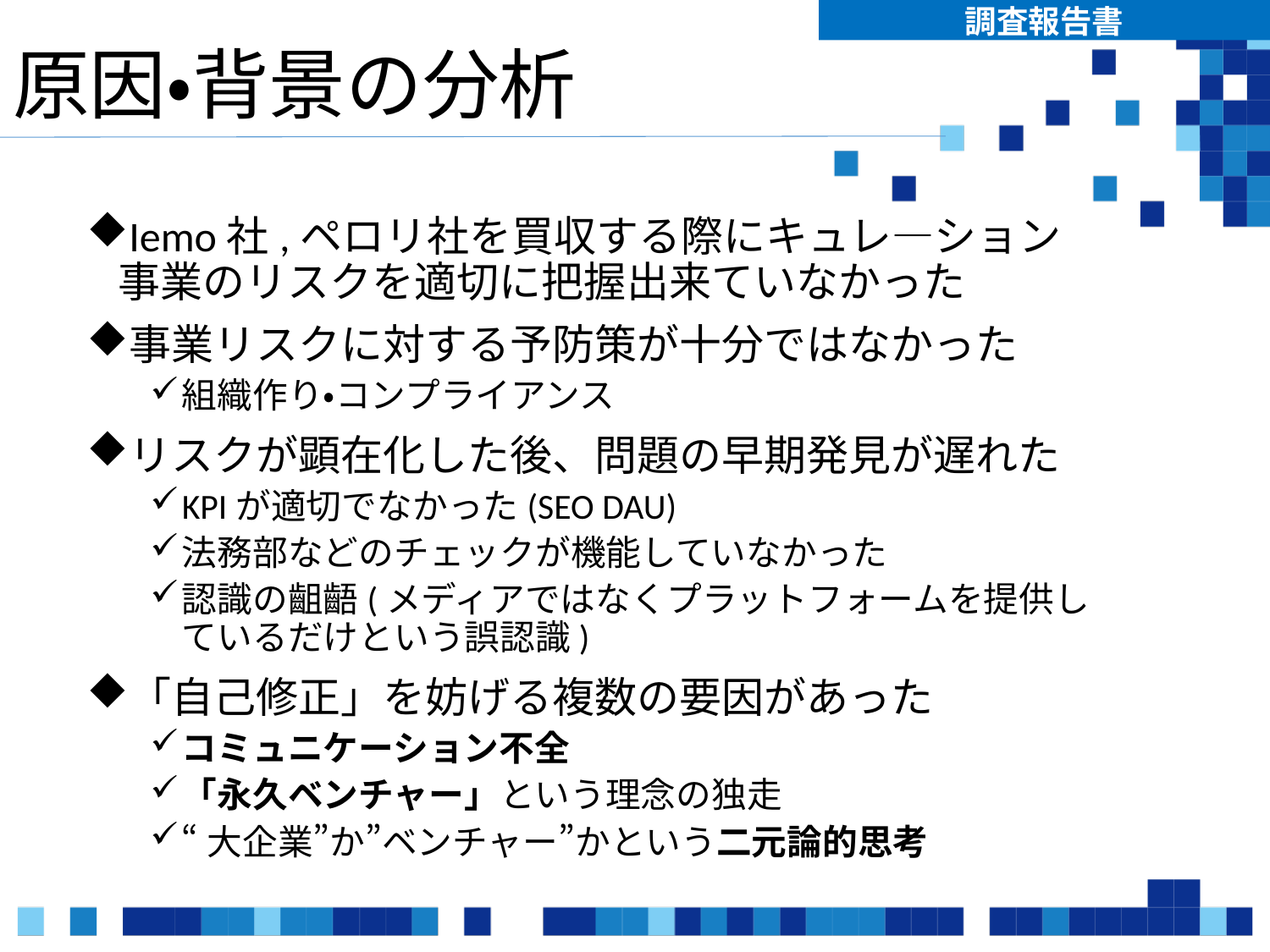

調査報告書
# 原因・背景の分析
Iemo社,ペロリ社を買収する際にキュレ―ション事業のリスクを適切に把握出来ていなかった
事業リスクに対する予防策が十分ではなかった
組織作り・コンプライアンス
リスクが顕在化した後、問題の早期発見が遅れた
KPIが適切でなかった(SEO DAU)
法務部などのチェックが機能していなかった
認識の齟齬(メディアではなくプラットフォームを提供しているだけという誤認識)
「自己修正」を妨げる複数の要因があった
コミュニケーション不全
「永久ベンチャー」という理念の独走
“大企業”か”ベンチャー”かという二元論的思考